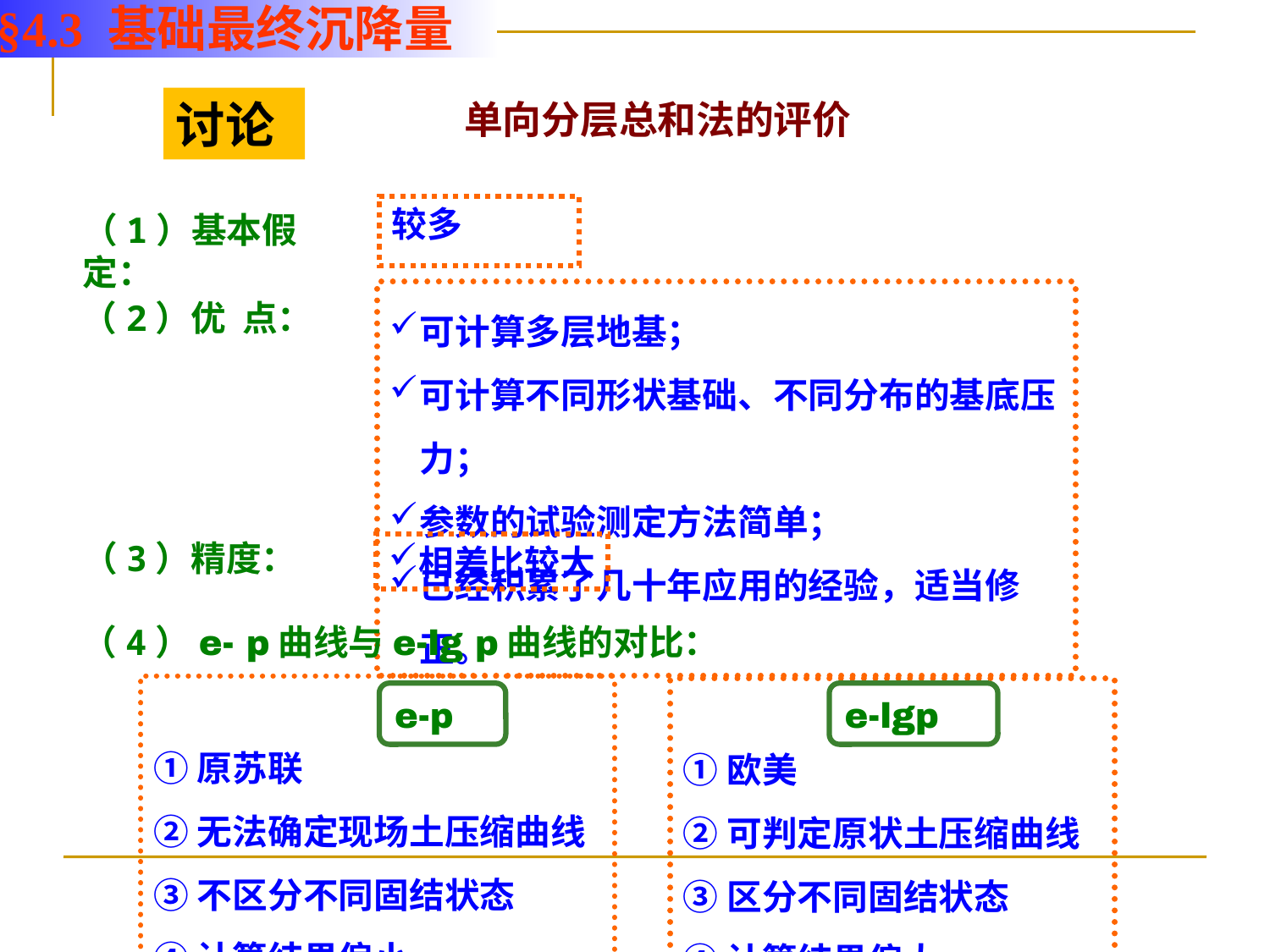

§4.3 基础最终沉降量
讨论
单向分层总和法的评价
（1）基本假定：
较多
可计算多层地基；
可计算不同形状基础、不同分布的基底压力；
参数的试验测定方法简单；
已经积累了几十年应用的经验，适当修正。
（2）优  点：
（3）精度：
相差比较大
（4）e- p曲线与e-lg p曲线的对比：

①原苏联
②无法确定现场土压缩曲线
③不区分不同固结状态
④计算结果偏小

①欧美
②可判定原状土压缩曲线
③区分不同固结状态
④计算结果偏大
e-p
e-lgp
88